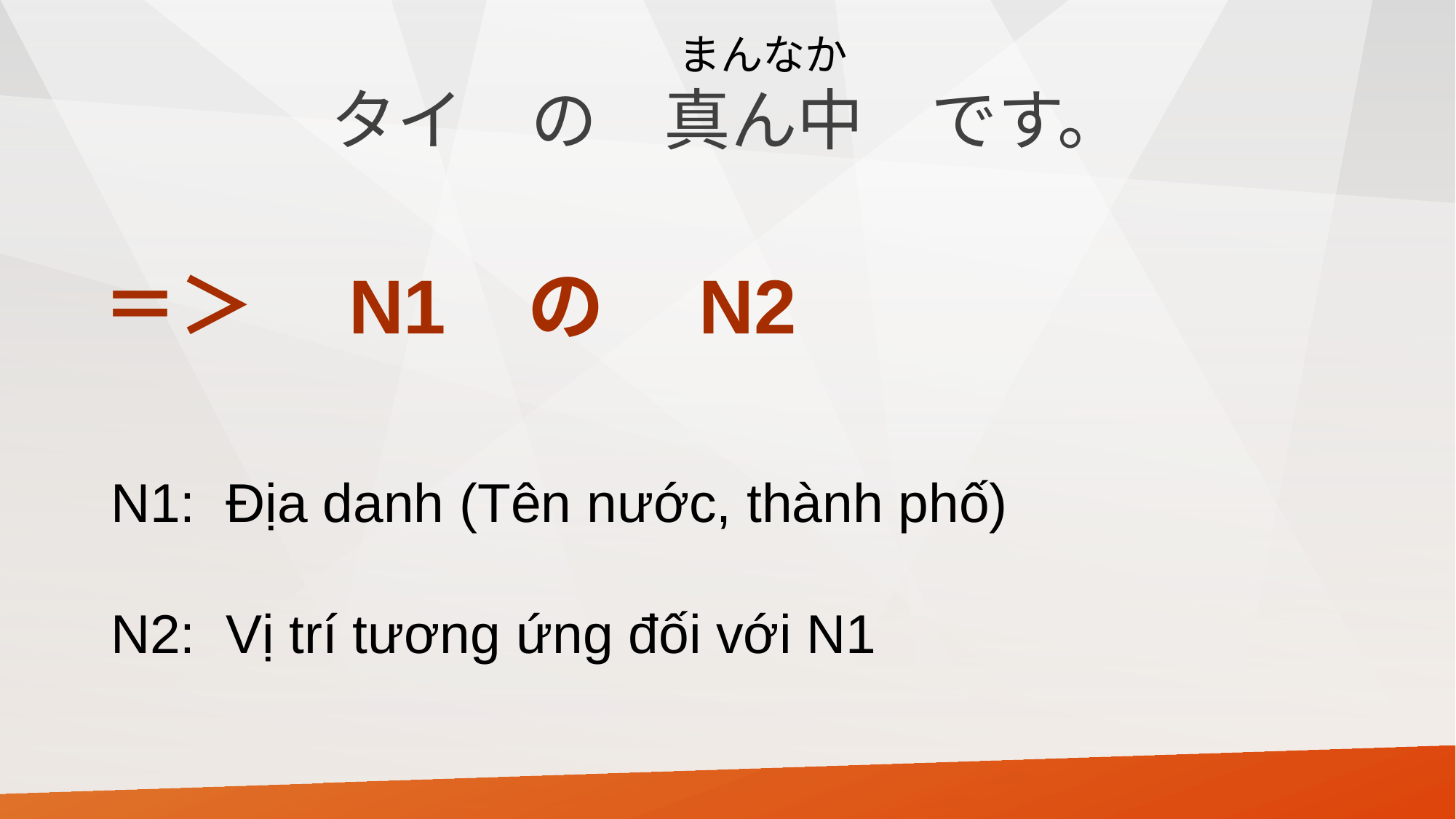

まんなか
# タイ　の　真ん中　です。
　＝＞　N1   の　N2

N1:  Địa danh (Tên nước, thành phố)

N2:  Vị trí tương ứng đối với N1